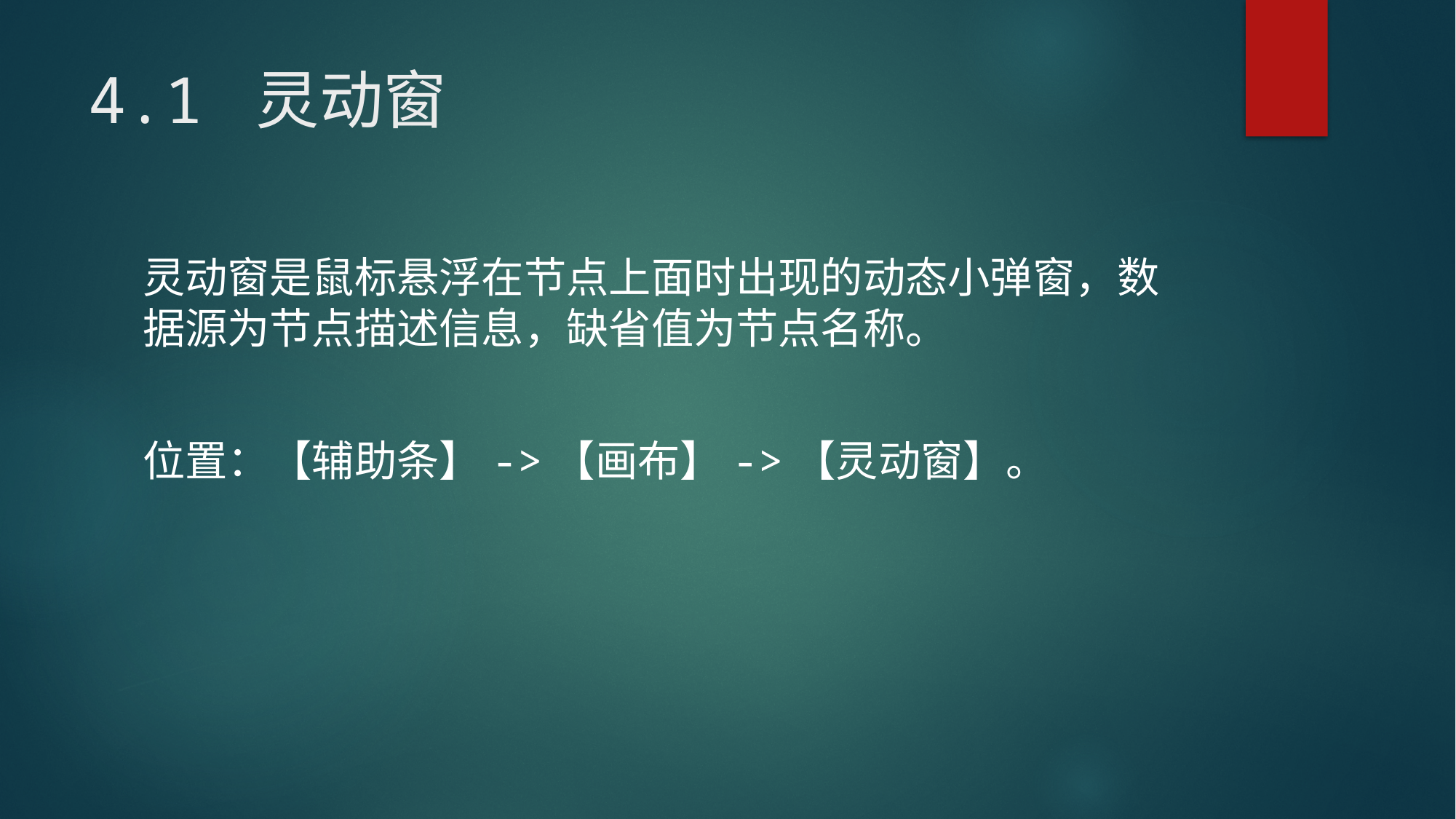

# 4.1 灵动窗
灵动窗是鼠标悬浮在节点上面时出现的动态小弹窗，数据源为节点描述信息，缺省值为节点名称。

位置：【辅助条】->【画布】->【灵动窗】。